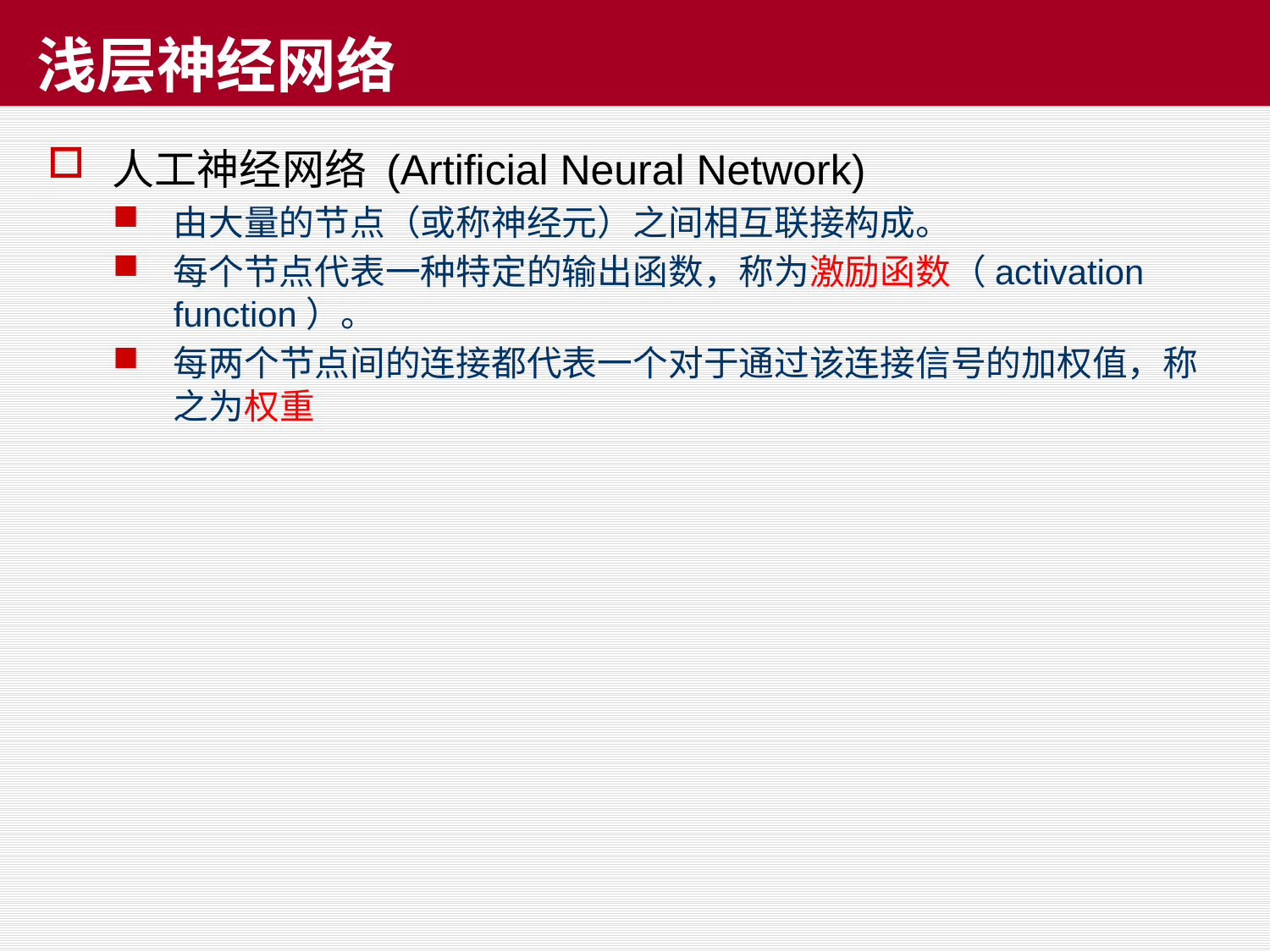

# 浅层神经网络
人工神经网络 (Artificial Neural Network)
由大量的节点（或称神经元）之间相互联接构成。
每个节点代表一种特定的输出函数，称为激励函数（activation function）。
每两个节点间的连接都代表一个对于通过该连接信号的加权值，称之为权重